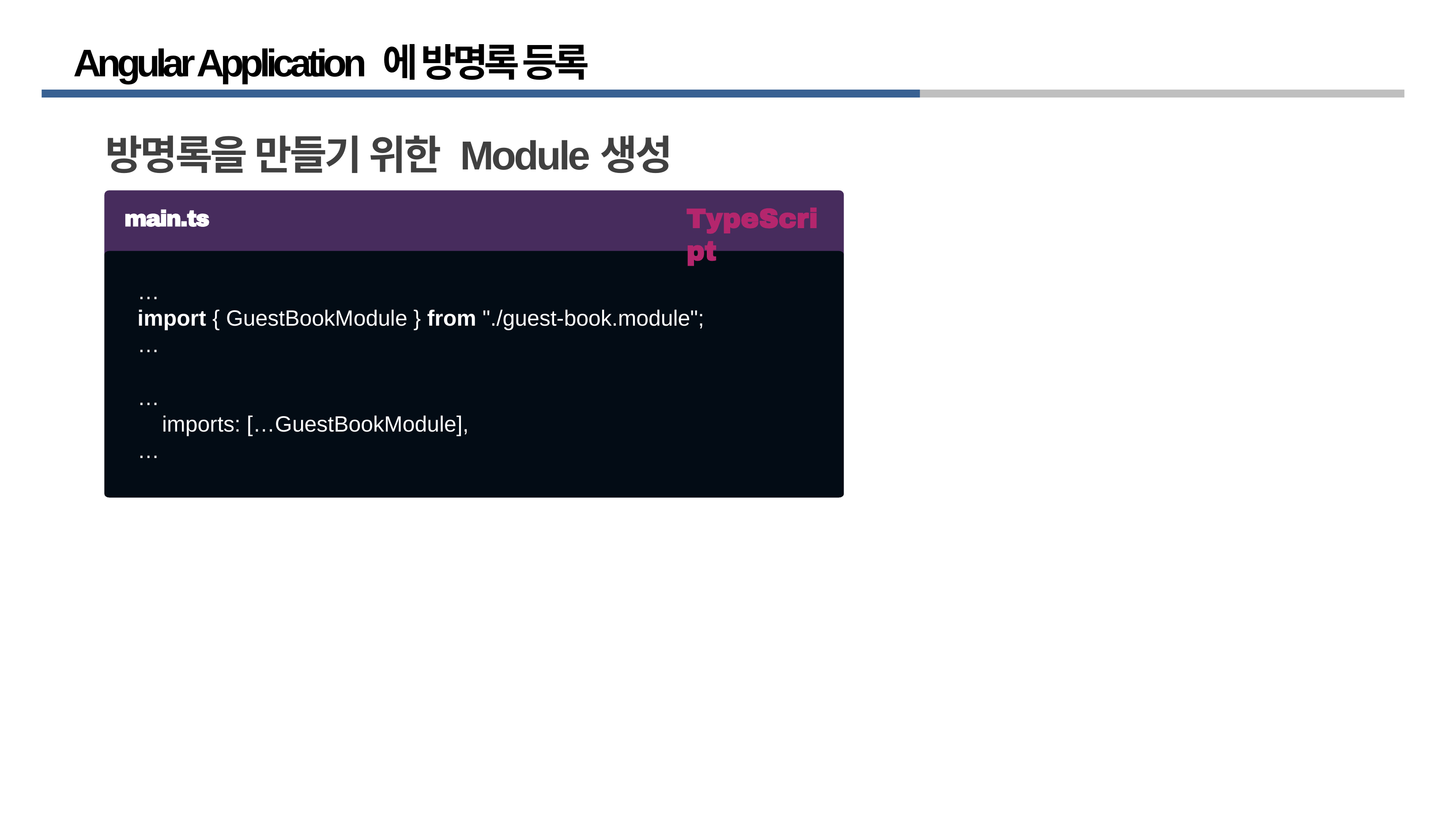

# Angular Application 에 방명록 등록
방명록을 만들기 위한 Module생성

TypeScript
main.ts

…
import { GuestBookModule } from "./guest-book.module";
…
…
    imports: […GuestBookModule],
…